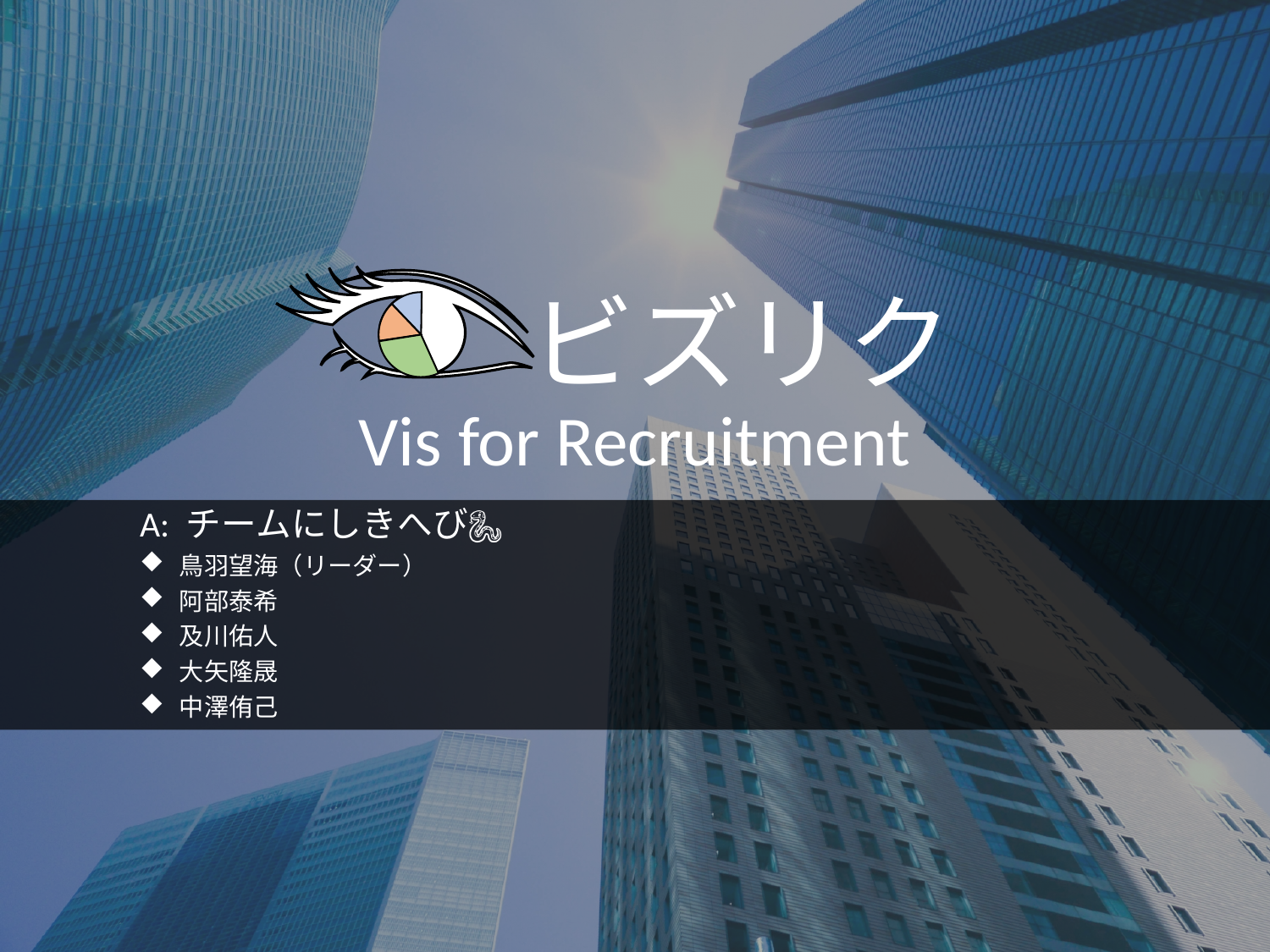

# ビズリク Vis for Recruitment

A: チームにしきへび🐍
鳥羽望海（リーダー）
阿部泰希
及川佑人
大矢隆晟
中澤侑己